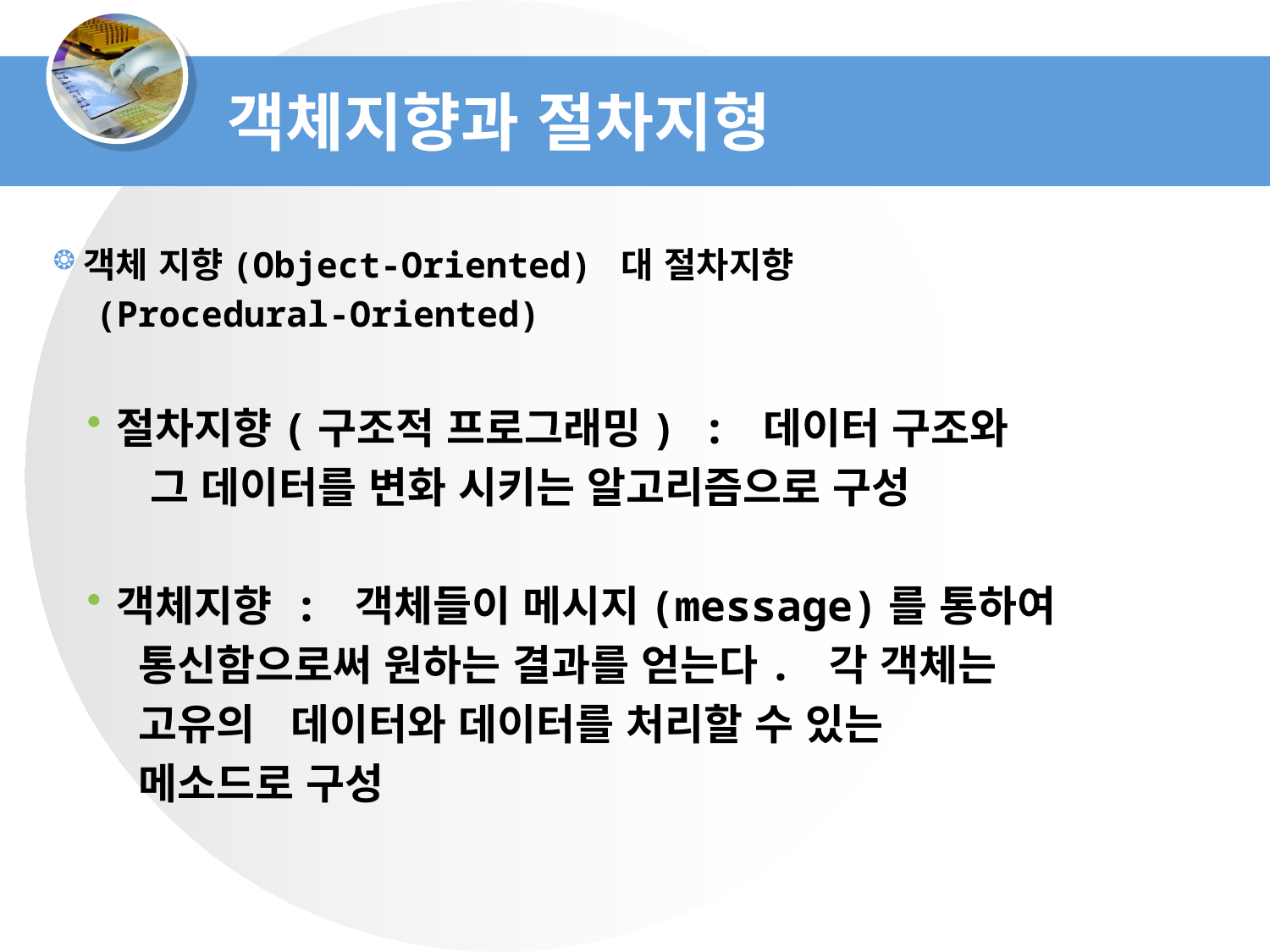

객체지향과 절차지형
객체 지향(Object-Oriented) 대 절차지향
  (Procedural-Oriented)

절차지향(구조적 프로그래밍) : 데이터 구조와
  그 데이터를 변화 시키는 알고리즘으로 구성

객체지향 : 객체들이 메시지(message)를 통하여
 통신함으로써 원하는 결과를 얻는다. 각 객체는
 고유의   데이터와 데이터를 처리할 수 있는
 메소드로 구성